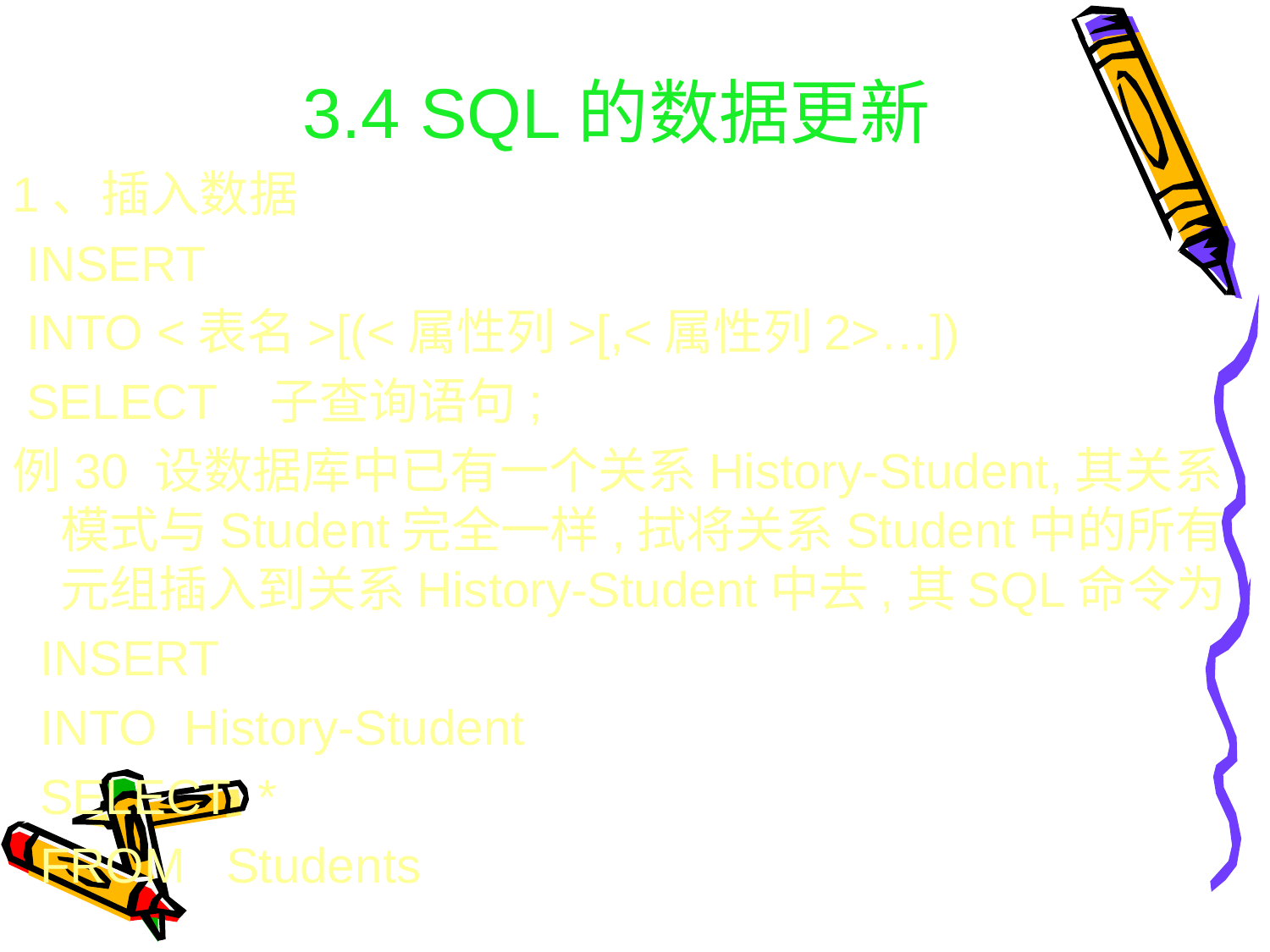

# 3.4 SQL的数据更新
1、插入数据
 INSERT
 INTO <表名>[(<属性列>[,<属性列2>…])
 SELECT   子查询语句;
例30 设数据库中已有一个关系History-Student,其关系模式与Student完全一样,拭将关系Student中的所有元组插入到关系History-Student中去,其SQL命令为
  INSERT
  INTO  History-Student
  SELECT  *
  FROM   Students